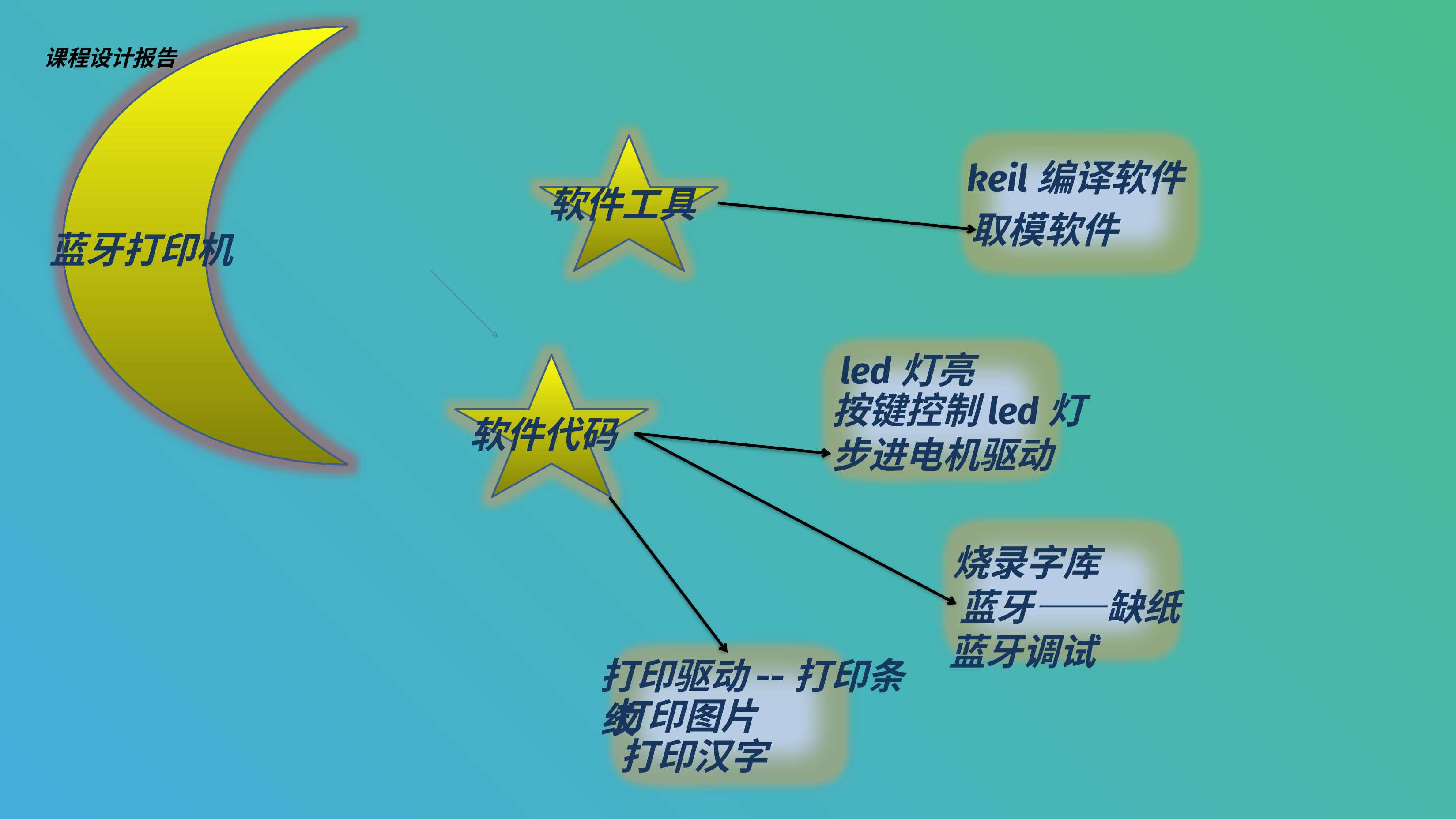

课程设计报告

keil编译软件
软件工具
取模软件
蓝牙打印机

led灯亮

按键控制led灯
软件代码
步进电机驱动

烧录字库
蓝牙——缺纸
蓝牙调试
打印驱动--打印条纹

打印图片
打印汉字